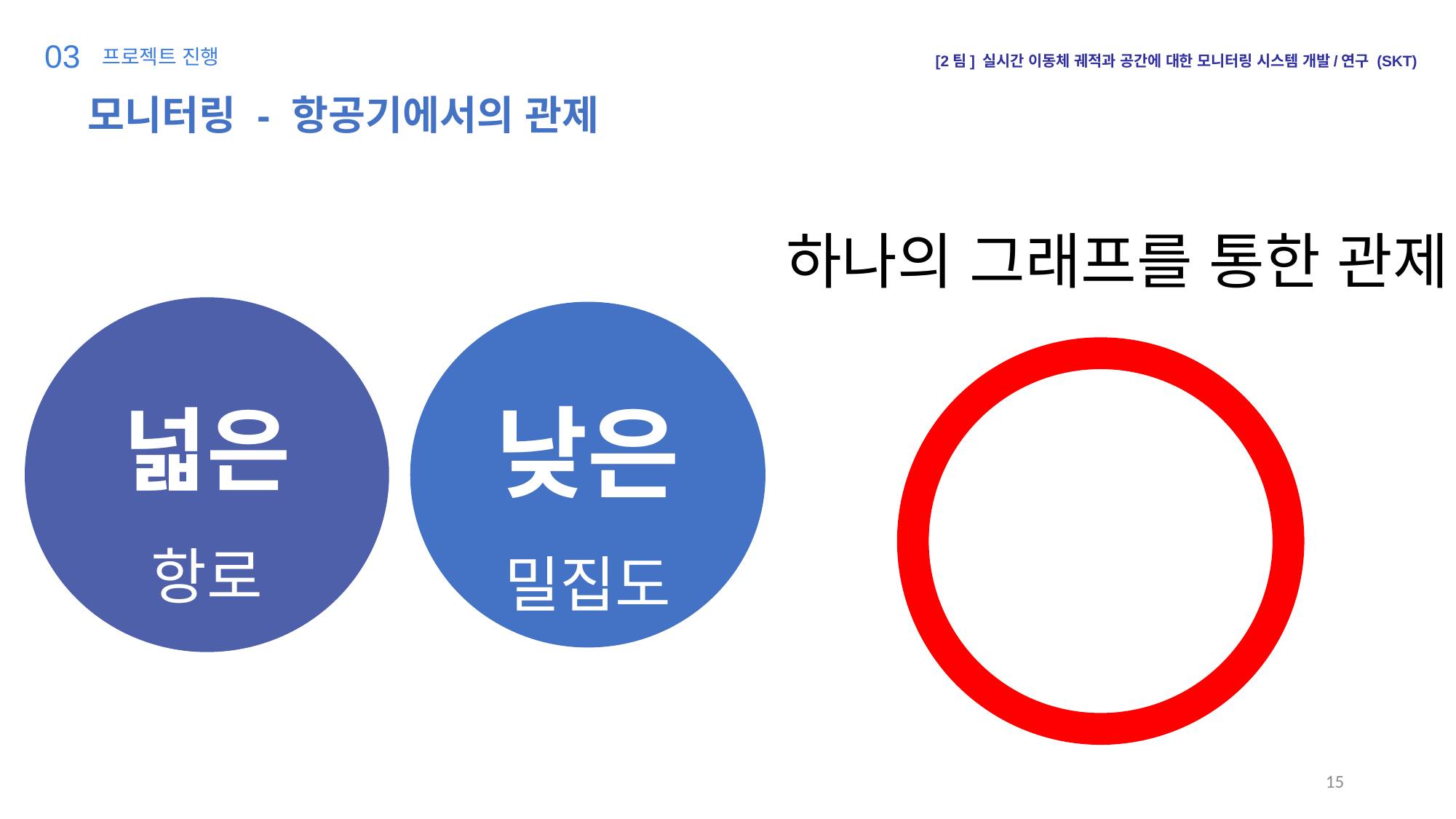

03
프로젝트 진행
[2팀] 실시간 이동체 궤적과 공간에 대한 모니터링 시스템 개발/연구 (SKT)

모니터링 - 항공기에서의 관제
하나의 그래프를 통한 관제
넓은 항로
낮은 밀집도

15